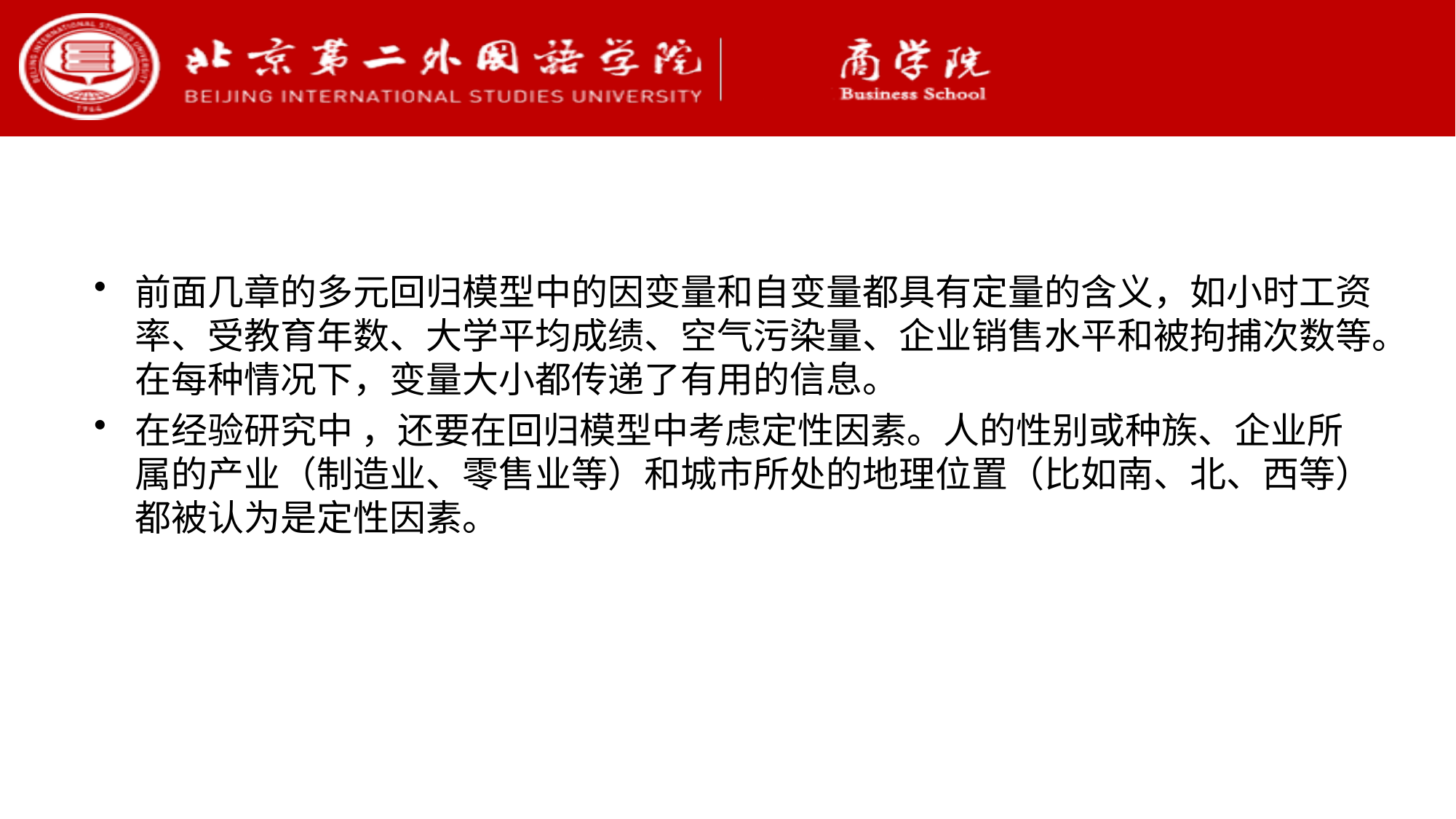

前面几章的多元回归模型中的因变量和自变量都具有定量的含义，如小时工资率、受教育年数、大学平均成绩、空气污染量、企业销售水平和被拘捕次数等。在每种情况下，变量大小都传递了有用的信息。
在经验研究中 ，还要在回归模型中考虑定性因素。人的性别或种族、企业所属的产业（制造业、零售业等）和城市所处的地理位置（比如南、北、西等）都被认为是定性因素。